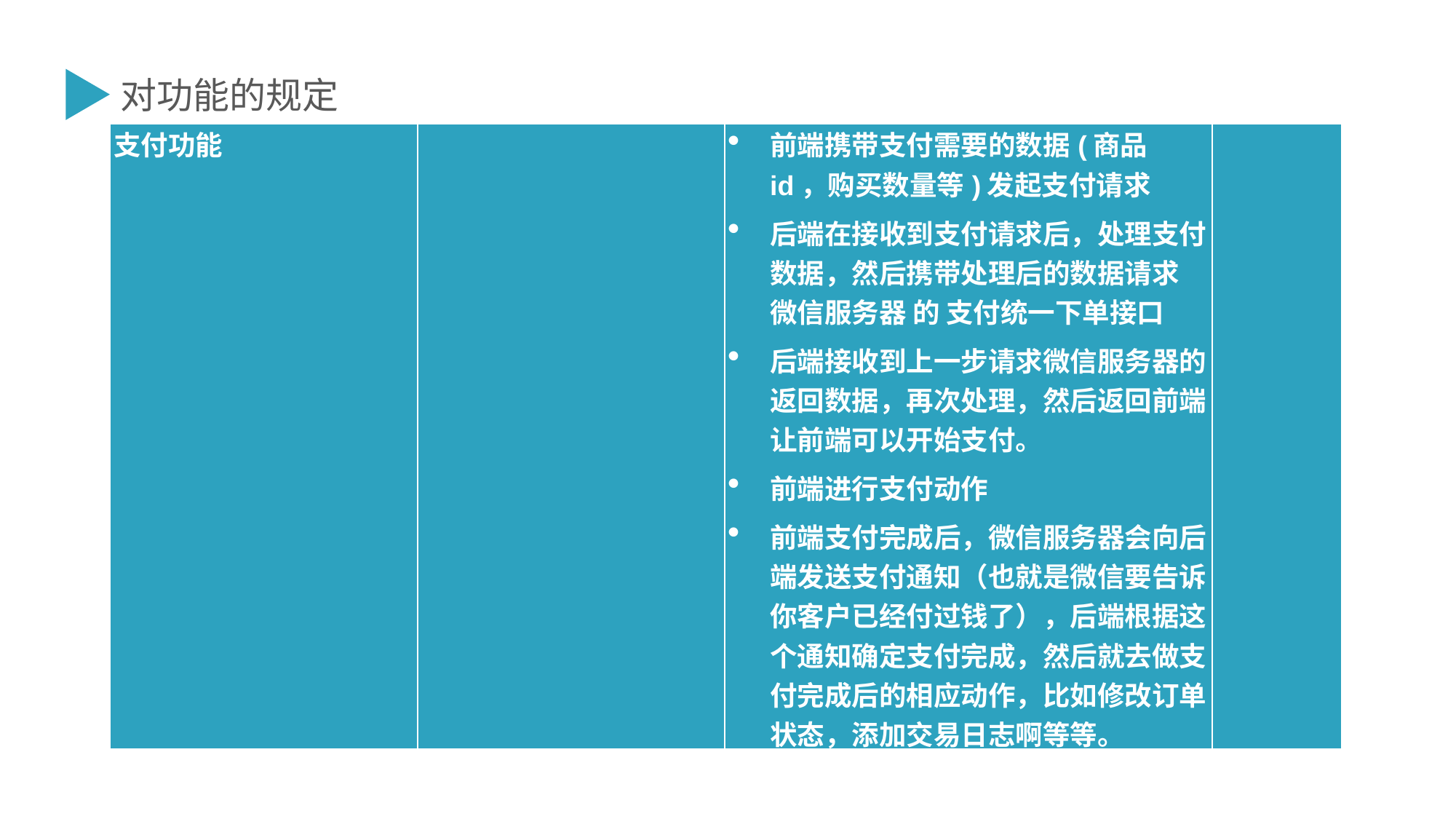

对功能的规定

| 支付功能 |  | 前端携带支付需要的数据(商品id，购买数量等)发起支付请求 后端在接收到支付请求后，处理支付数据，然后携带处理后的数据请求 微信服务器 的 支付统一下单接口 后端接收到上一步请求微信服务器的返回数据，再次处理，然后返回前端让前端可以开始支付。 前端进行支付动作 前端支付完成后，微信服务器会向后端发送支付通知（也就是微信要告诉你客户已经付过钱了），后端根据这个通知确定支付完成，然后就去做支付完成后的相应动作，比如修改订单状态，添加交易日志啊等等。 |  |
| --- | --- | --- | --- |